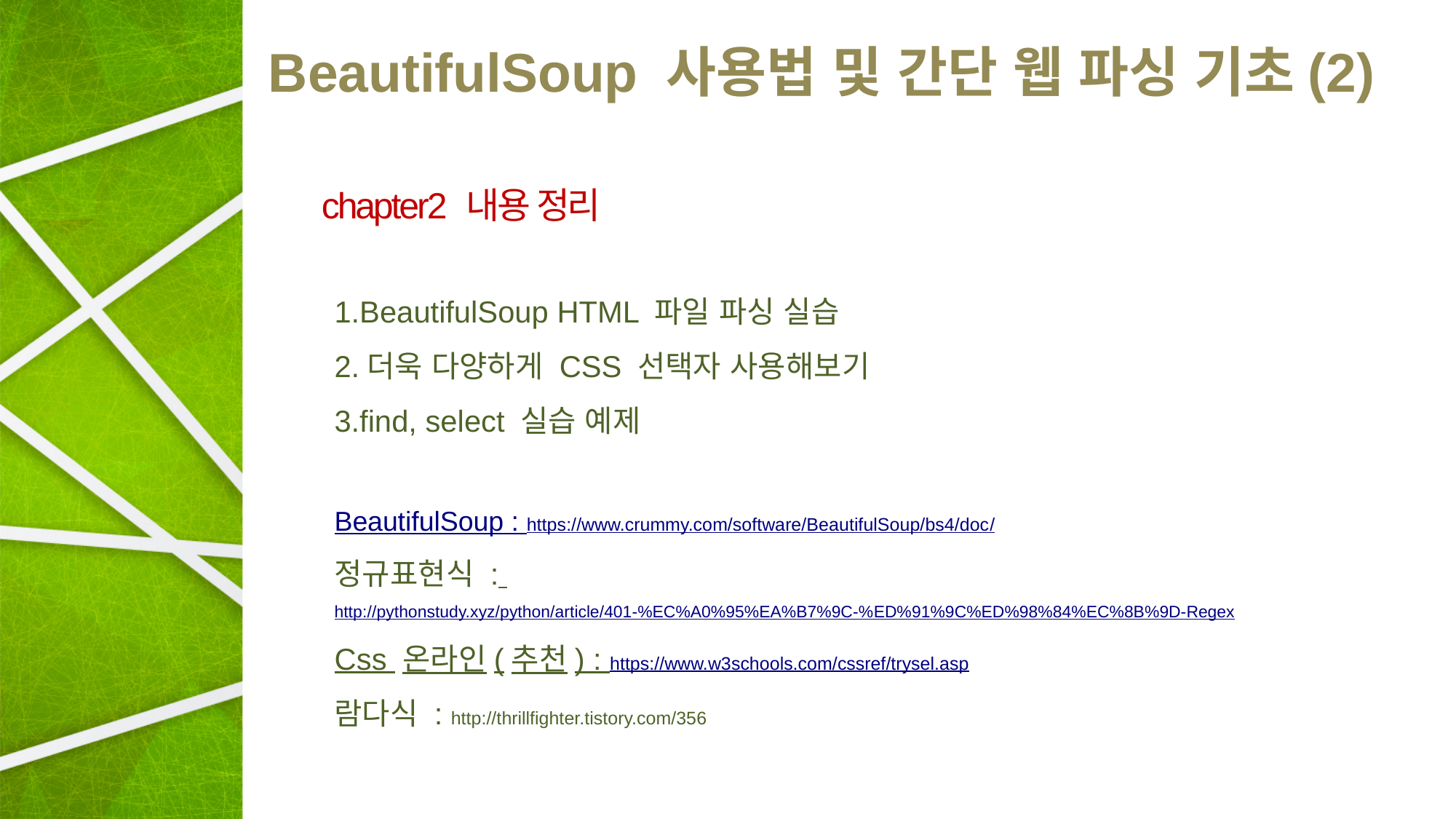

# BeautifulSoup 사용법 및 간단 웹 파싱 기초(2)
chapter2 내용 정리
1.BeautifulSoup HTML 파일 파싱 실습
2.더욱 다양하게 CSS 선택자 사용해보기
3.find, select 실습 예제

BeautifulSoup : https://www.crummy.com/software/BeautifulSoup/bs4/doc/
정규표현식 :
http://pythonstudy.xyz/python/article/401-%EC%A0%95%EA%B7%9C-%ED%91%9C%ED%98%84%EC%8B%9D-Regex
Css 온라인(추천) : https://www.w3schools.com/cssref/trysel.asp
람다식 : http://thrillfighter.tistory.com/356